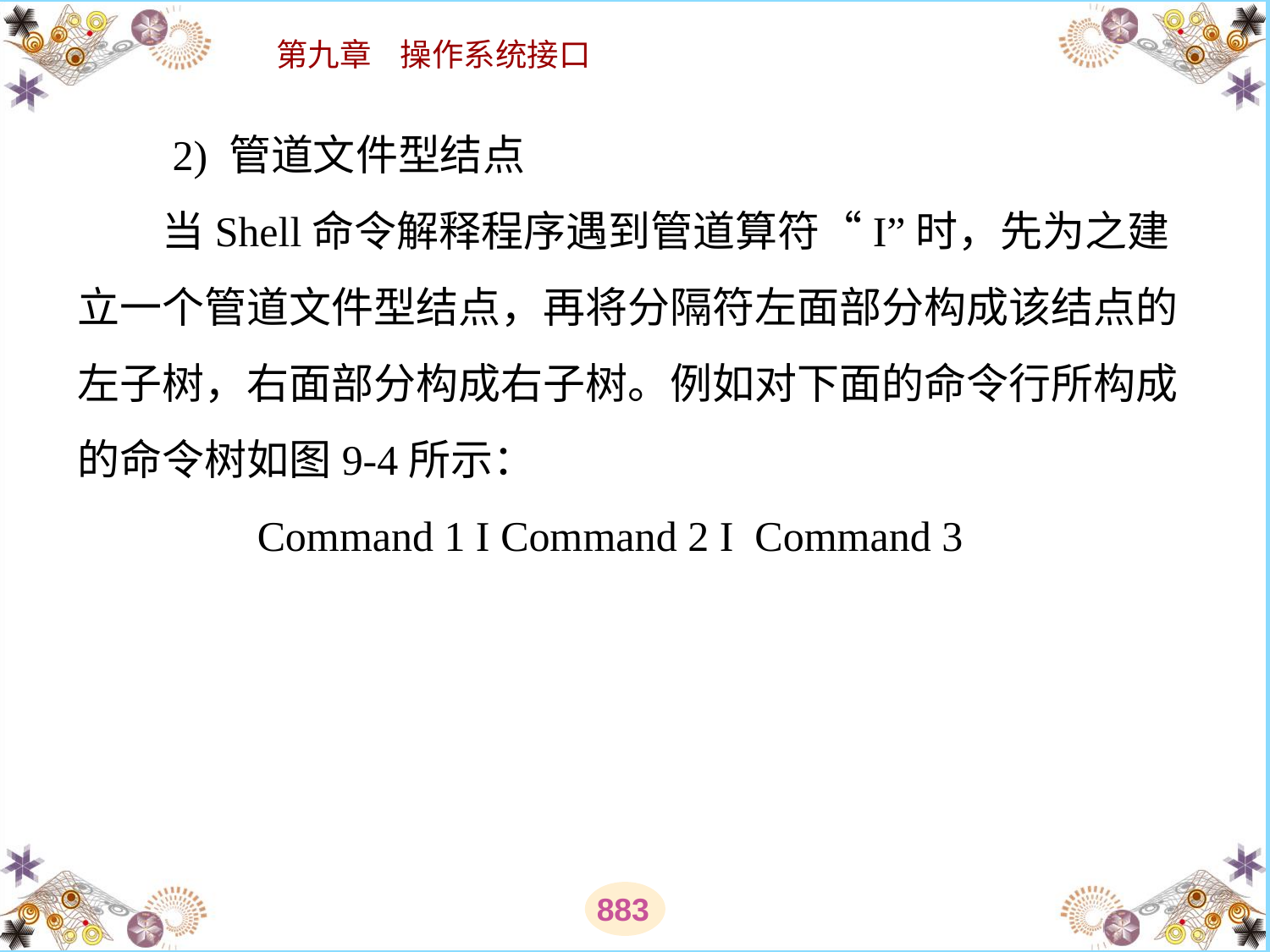

# 2) 管道文件型结点 　　当Shell命令解释程序遇到管道算符“Ι”时，先为之建立一个管道文件型结点，再将分隔符左面部分构成该结点的左子树，右面部分构成右子树。例如对下面的命令行所构成的命令树如图9-4所示： 　　　　Command 1 Ι Command 2 Ι  Command 3